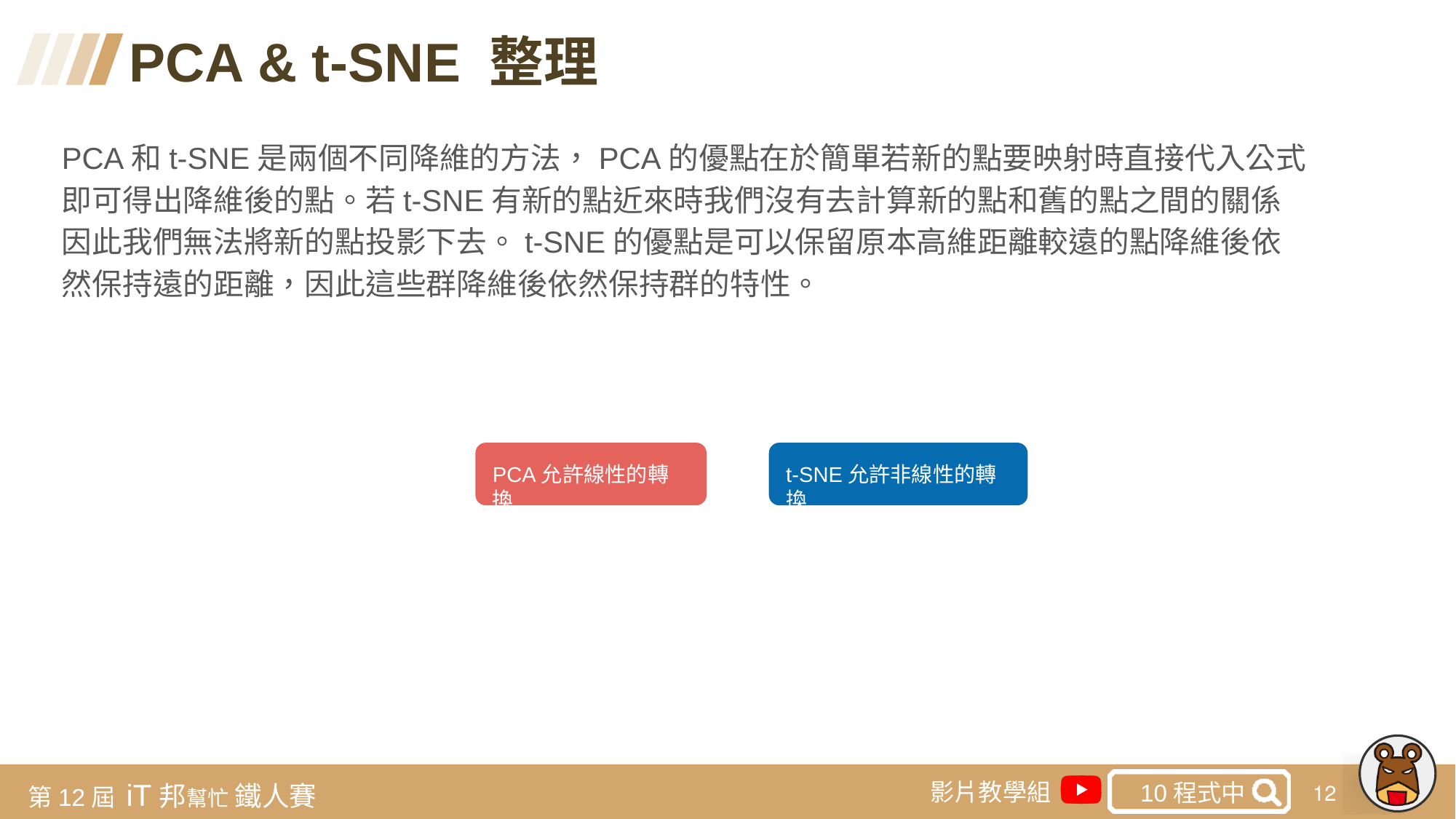

PCA & t-SNE 整理
PCA和t-SNE是兩個不同降維的方法，PCA的優點在於簡單若新的點要映射時直接代入公式即可得出降維後的點。若t-SNE有新的點近來時我們沒有去計算新的點和舊的點之間的關係因此我們無法將新的點投影下去。t-SNE的優點是可以保留原本高維距離較遠的點降維後依然保持遠的距離，因此這些群降維後依然保持群的特性。

PCA允許線性的轉換
t-SNE允許非線性的轉換